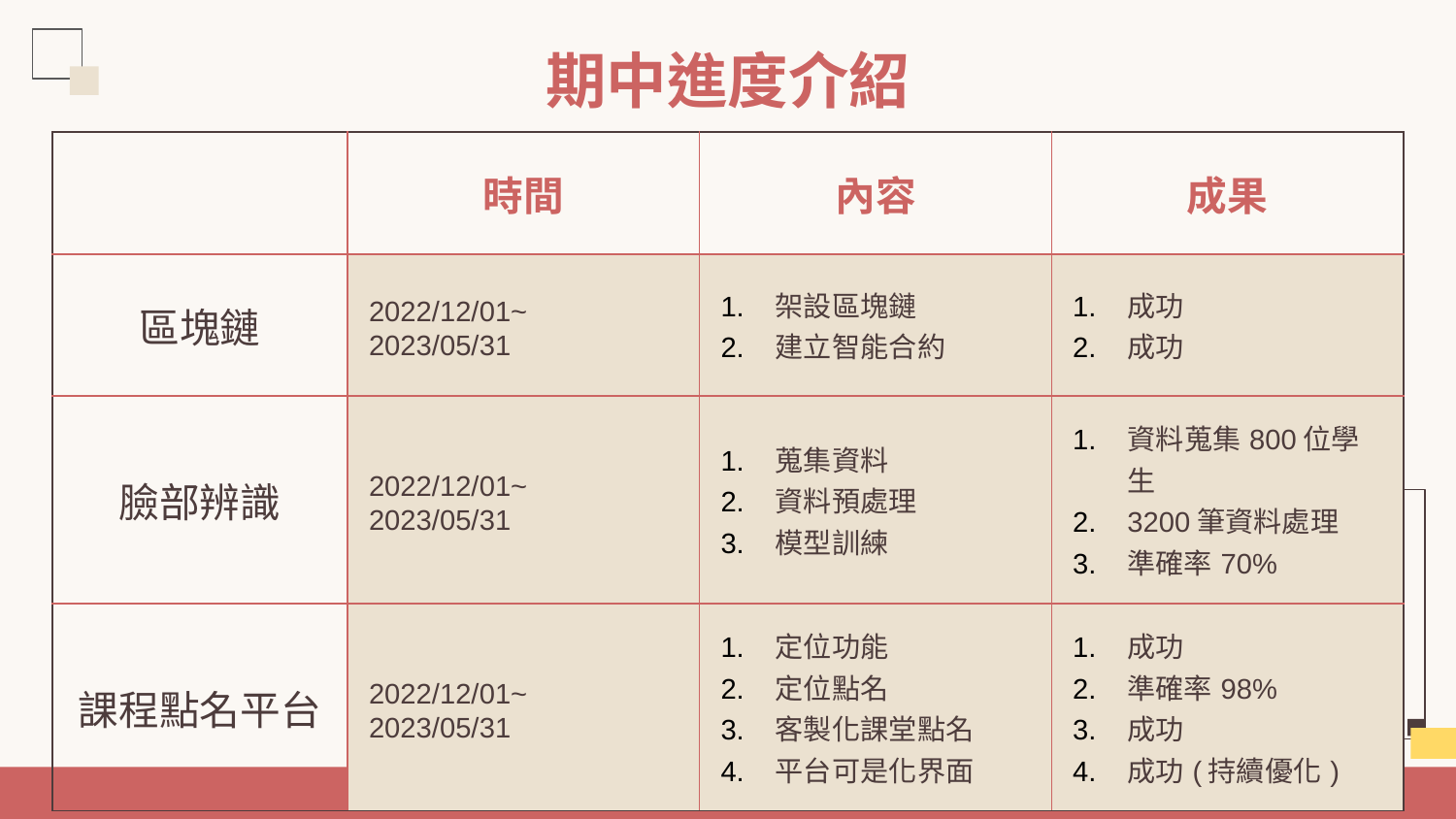

# 期中進度介紹
|  | 時間 | 內容 | 成果 |
| --- | --- | --- | --- |
| 區塊鏈 | 2022/12/01~　2023/05/31 | 架設區塊鏈 建立智能合約 | 成功 成功 |
| 臉部辨識 | 2022/12/01~　2023/05/31 | 蒐集資料 資料預處理 模型訓練 | 資料蒐集800位學生 3200筆資料處理 準確率70% |
| 課程點名平台 | 2022/12/01~　2023/05/31 | 定位功能 定位點名 客製化課堂點名 平台可是化界面 | 成功 準確率98% 成功 成功(持續優化) |

103